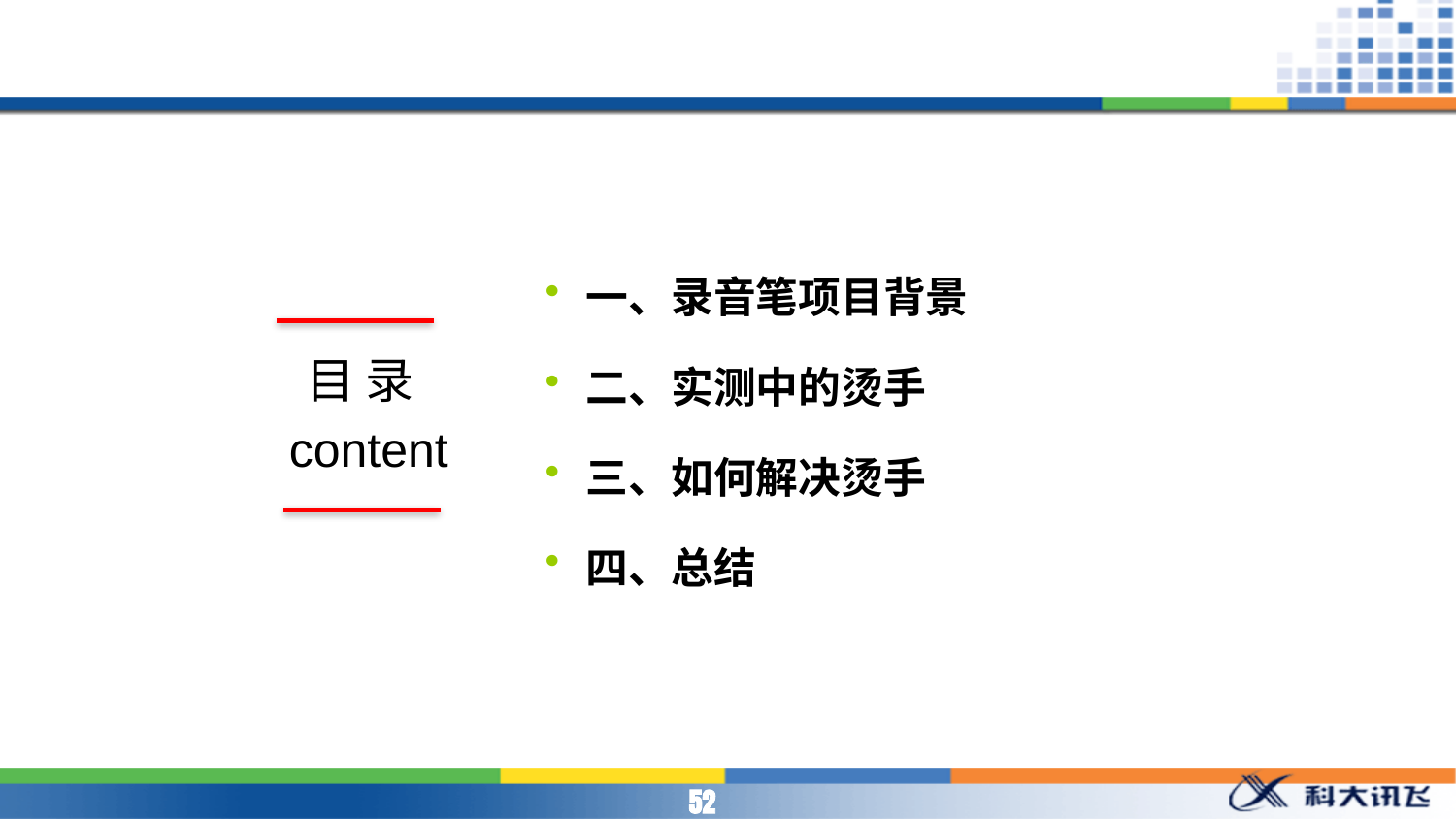

一、录音笔项目背景
二、实测中的烫手
三、如何解决烫手
四、总结

目 录
content